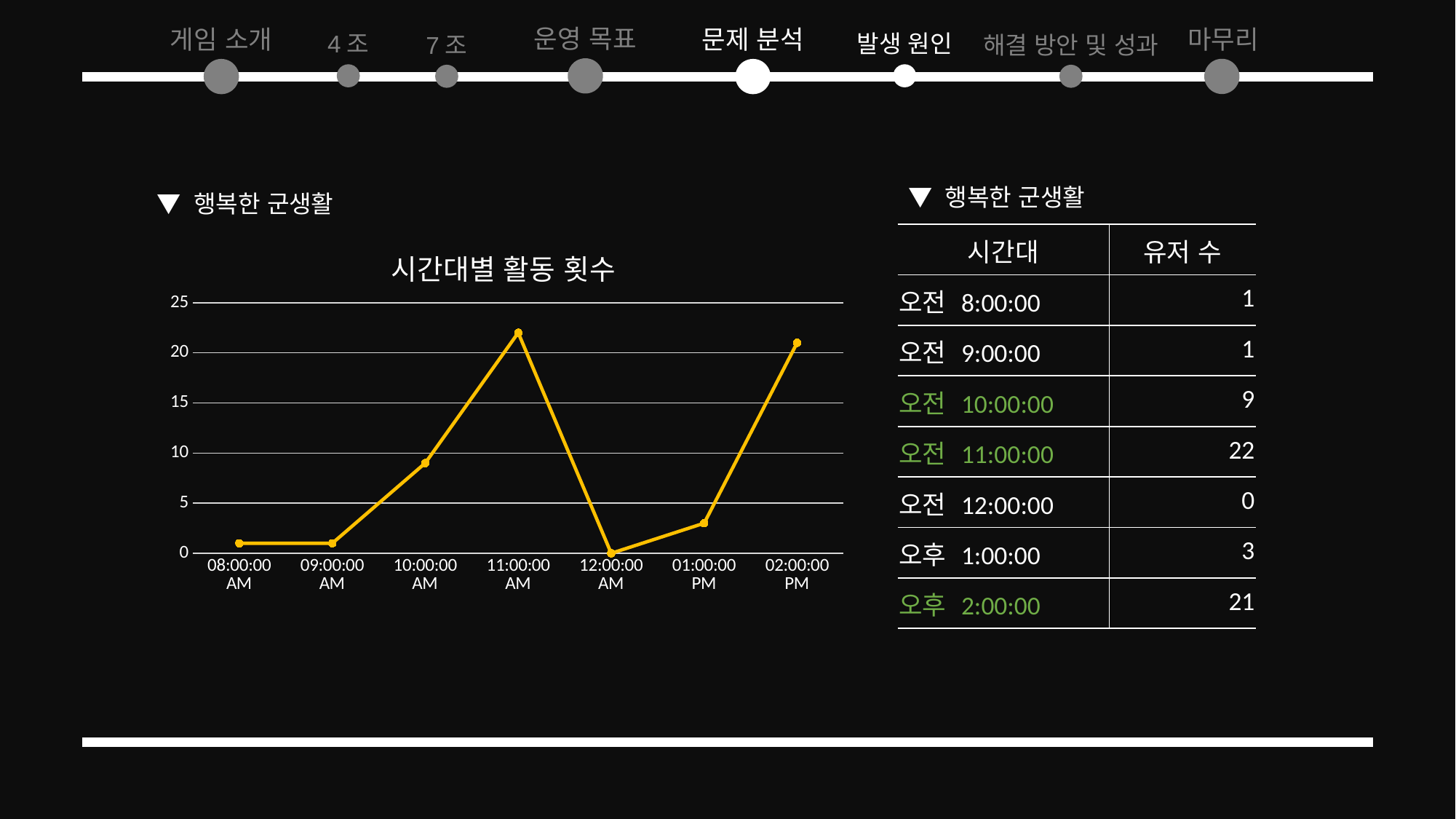

운영 목표
마무리
게임 소개
문제 분석
4조
발생 원인
7조
해결 방안 및 성과

▼ 행복한 군생활
▼ 행복한 군생활

### Chart: 시간대별 활동 횟수

| Category | 활동 횟수 |
|---|---|
| 800.33333333333337 | 1.0 |
| 9.375 | 1.0 |
| 0.41666666666666669 | 9.0 |
| 0.45833333333333331 | 22.0 |
| 0 | 0.0 |
| 0.54166666666666663 | 3.0 |
| 0.58333333333333304 | 21.0 |
| 시간대 | 유저 수 |
| --- | --- |
| 오전 8:00:00 | 1 |
| 오전 9:00:00 | 1 |
| 오전 10:00:00 | 9 |
| 오전 11:00:00 | 22 |
| 오전 12:00:00 | 0 |
| 오후 1:00:00 | 3 |
| 오후 2:00:00 | 21 |